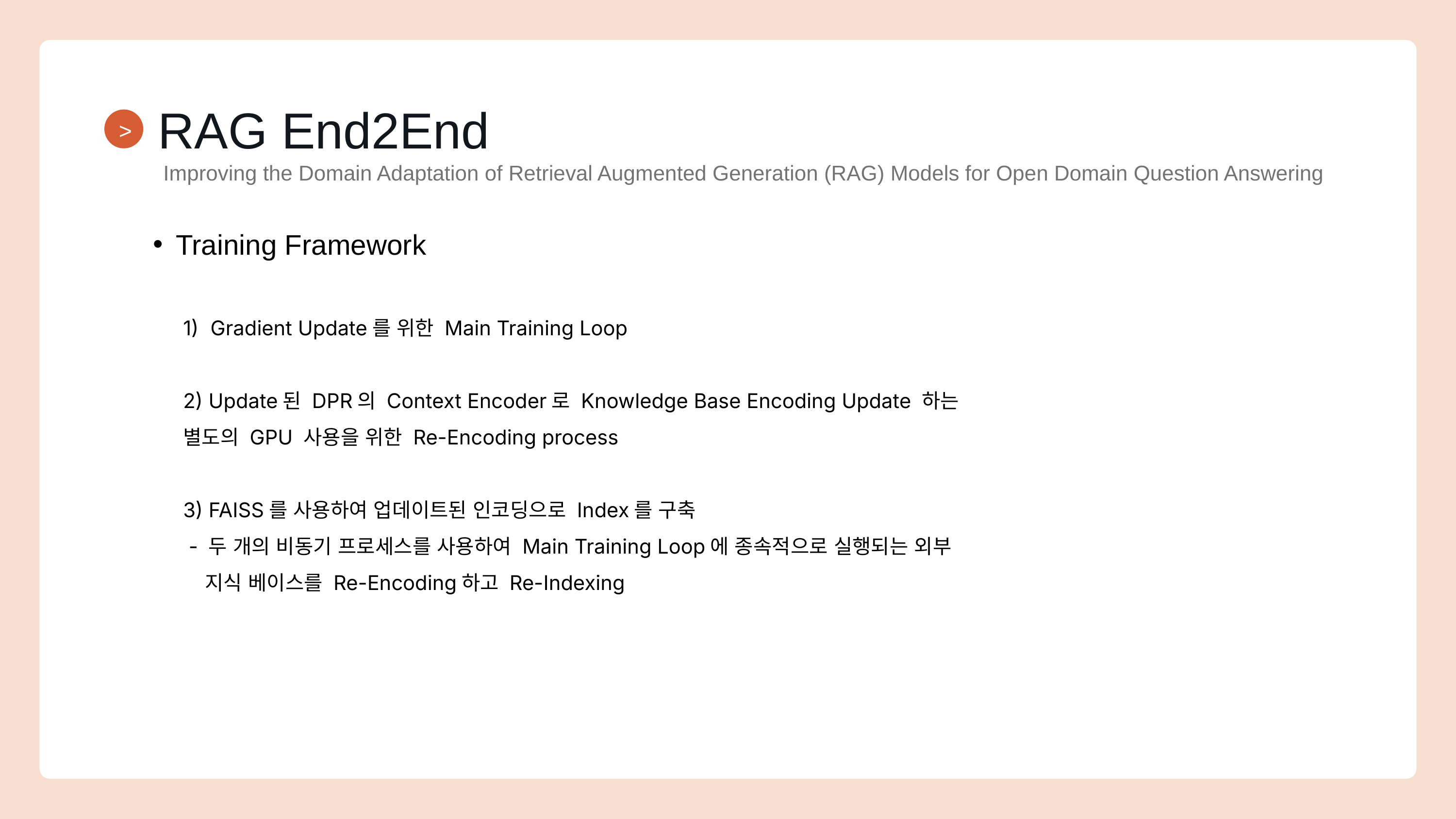

RAG End2End

>
Improving the Domain Adaptation of Retrieval Augmented Generation (RAG) Models for Open Domain Question Answering

Training Framework
Gradient Update를 위한 Main Training Loop

2) Update된 DPR의 Context Encoder로 Knowledge Base Encoding Update 하는 별도의 GPU 사용을 위한 Re-Encoding process

3) FAISS를 사용하여 업데이트된 인코딩으로 Index를 구축
 - 두 개의 비동기 프로세스를 사용하여 Main Training Loop에 종속적으로 실행되는 외부
   지식 베이스를 Re-Encoding하고 Re-Indexing